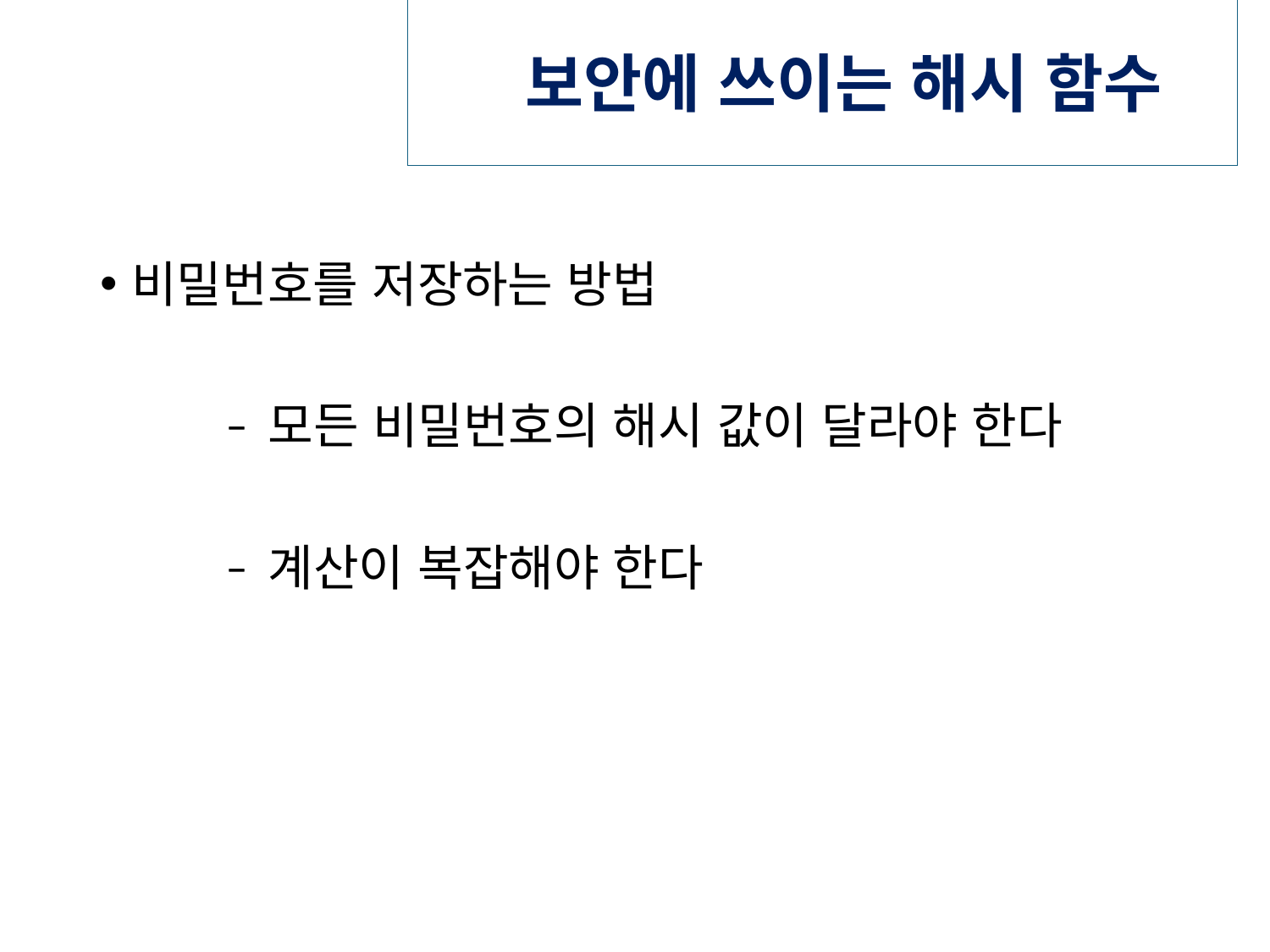

# 보안에 쓰이는 해시 함수
비밀번호를 저장하는 방법

	- 모든 비밀번호의 해시 값이 달라야 한다

	- 계산이 복잡해야 한다